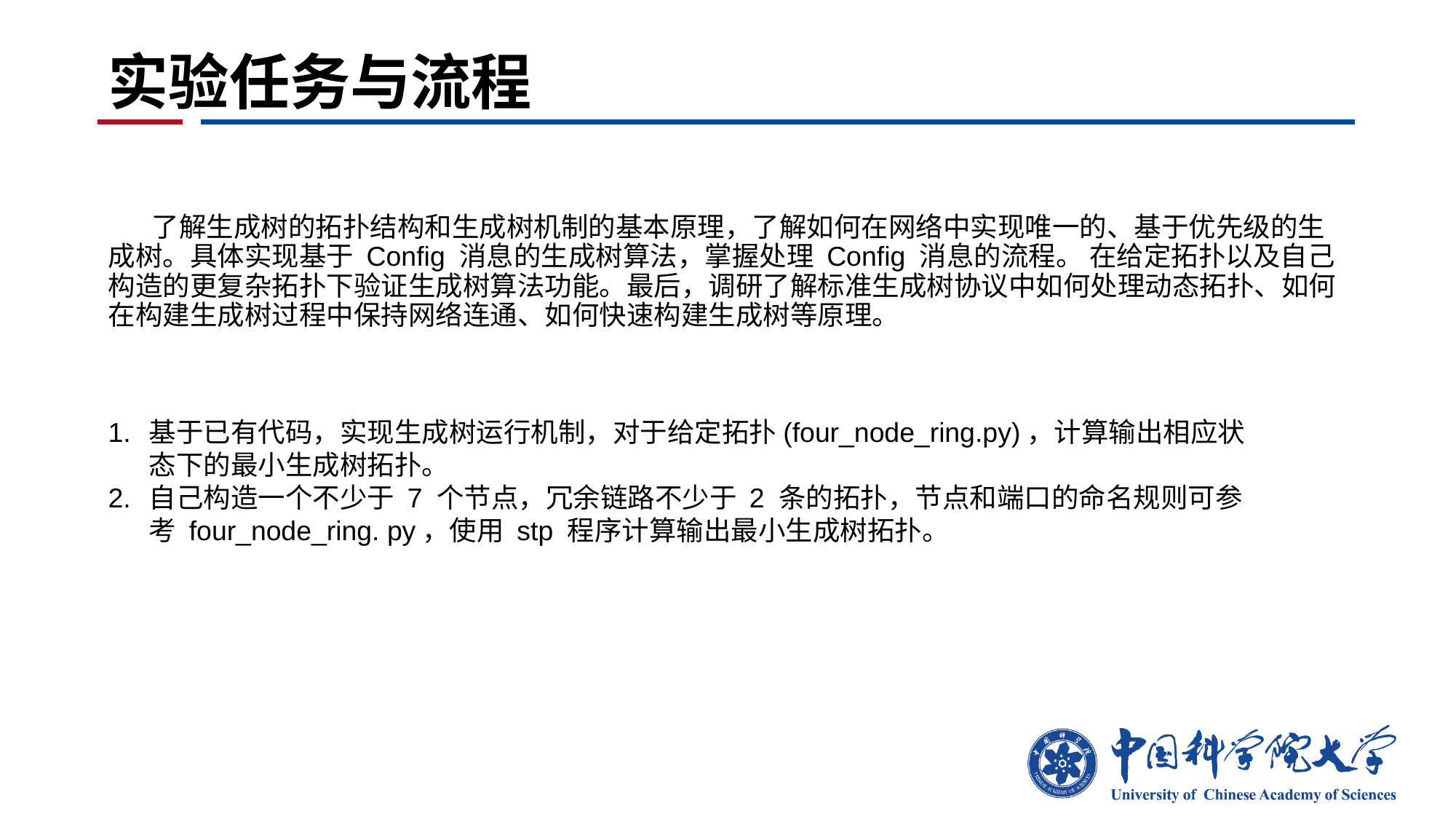

# 实验任务与流程
      了解生成树的拓扑结构和生成树机制的基本原理，了解如何在网络中实现唯一的、基于优先级的生成树。具体实现基于 Config 消息的生成树算法，掌握处理 Config 消息的流程。 在给定拓扑以及自己构造的更复杂拓扑下验证生成树算法功能。最后，调研了解标准生成树协议中如何处理动态拓扑、如何在构建生成树过程中保持网络连通、如何快速构建生成树等原理。
基于已有代码，实现生成树运行机制，对于给定拓扑(four_node_ring.py)，计算输出相应状态下的最小生成树拓扑。
自己构造一个不少于 7 个节点，冗余链路不少于 2 条的拓扑，节点和端口的命名规则可参考 four_node_ring. py，使用 stp 程序计算输出最小生成树拓扑。